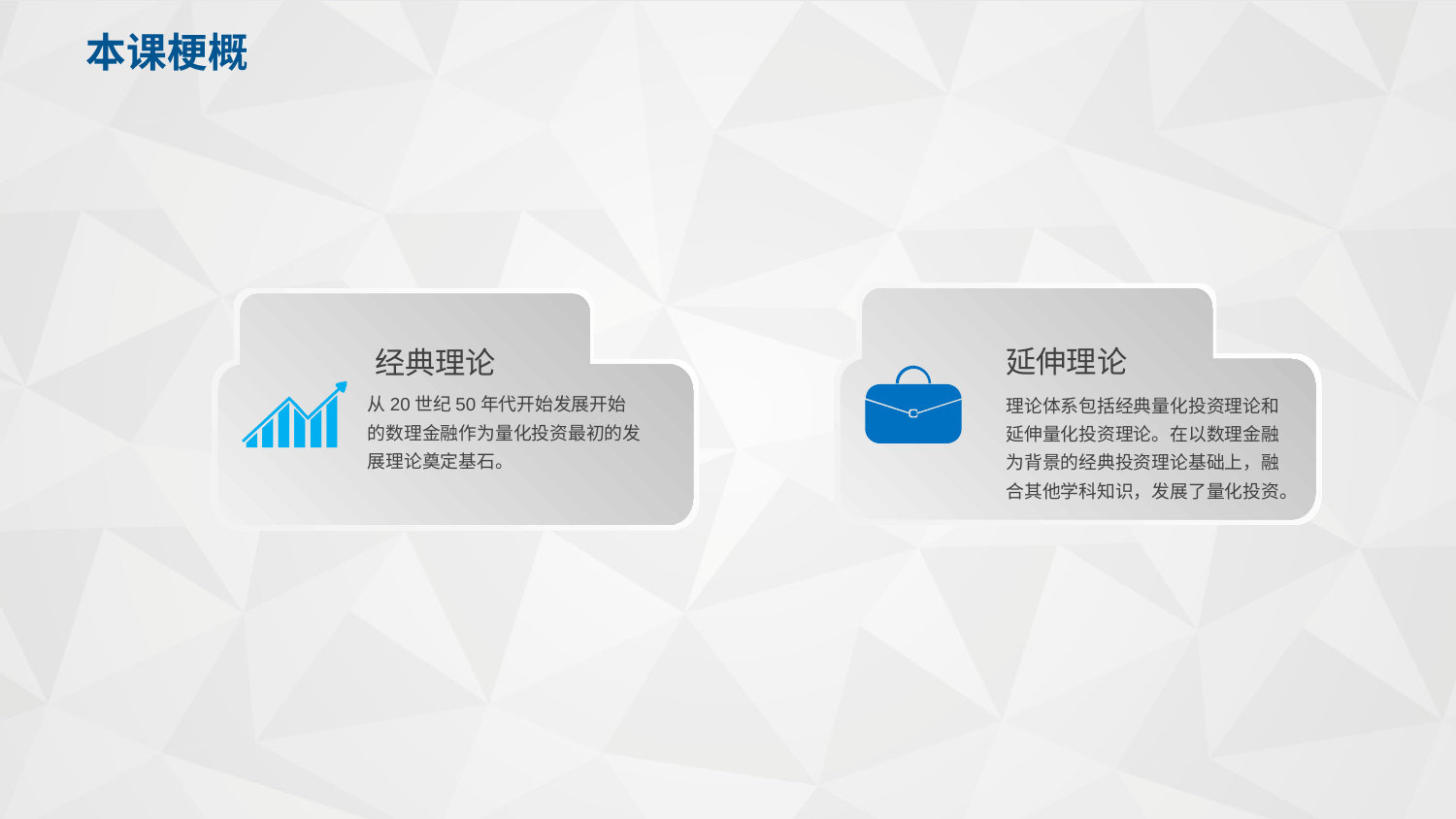

本课梗概

延伸理论
经典理论

从20世纪50年代开始发展开始的数理金融作为量化投资最初的发展理论奠定基石。

理论体系包括经典量化投资理论和延伸量化投资理论。在以数理金融为背景的经典投资理论基础上，融合其他学科知识，发展了量化投资。